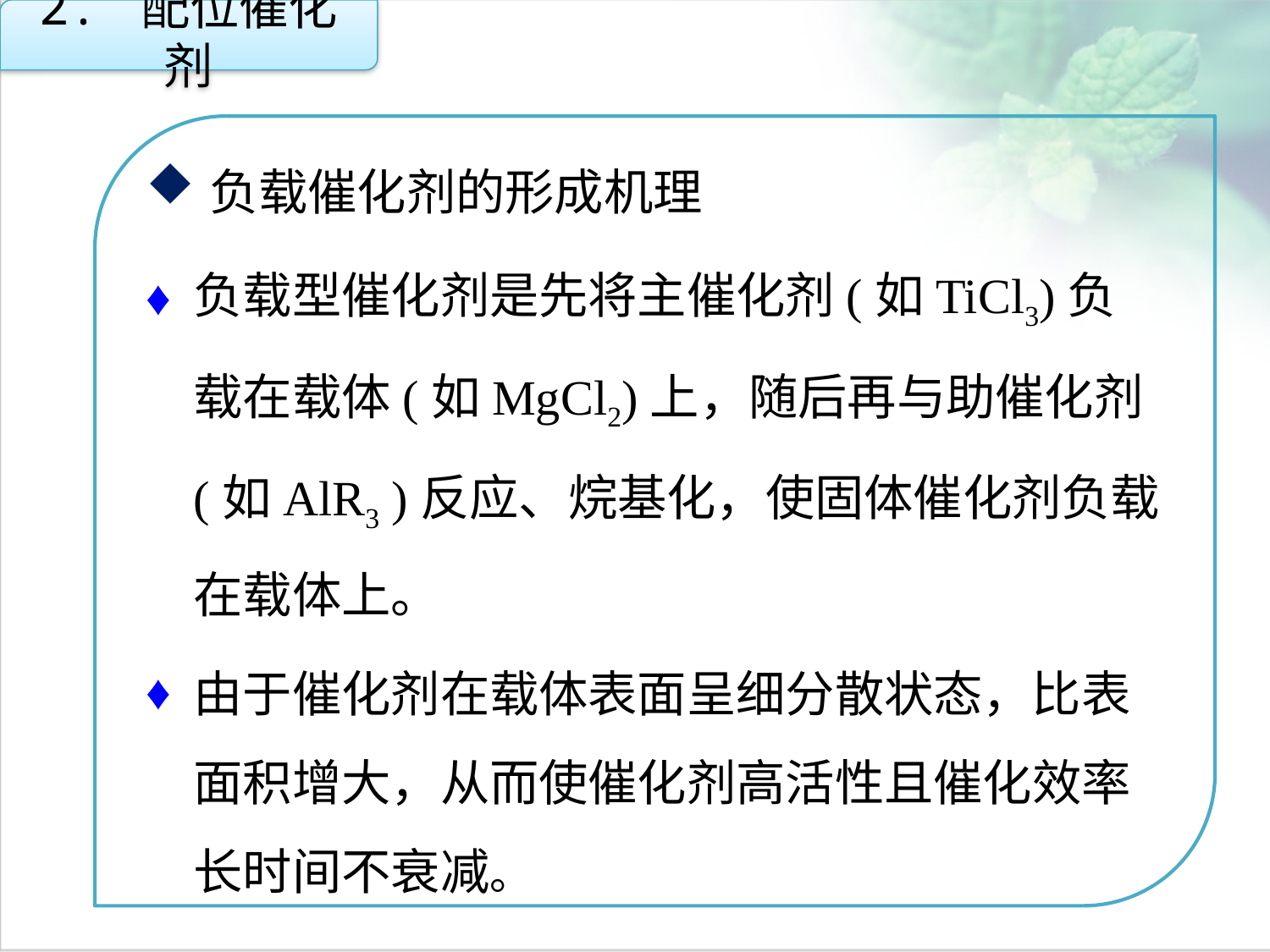

2. 配位催化剂
负载催化剂的形成机理
负载型催化剂是先将主催化剂(如TiCl3)负载在载体(如MgCl2)上，随后再与助催化剂(如AlR3 )反应、烷基化，使固体催化剂负载在载体上。
由于催化剂在载体表面呈细分散状态，比表面积增大，从而使催化剂高活性且催化效率长时间不衰减。
点击添加文本
点击添加文本
点击添加文本
点击添加文本